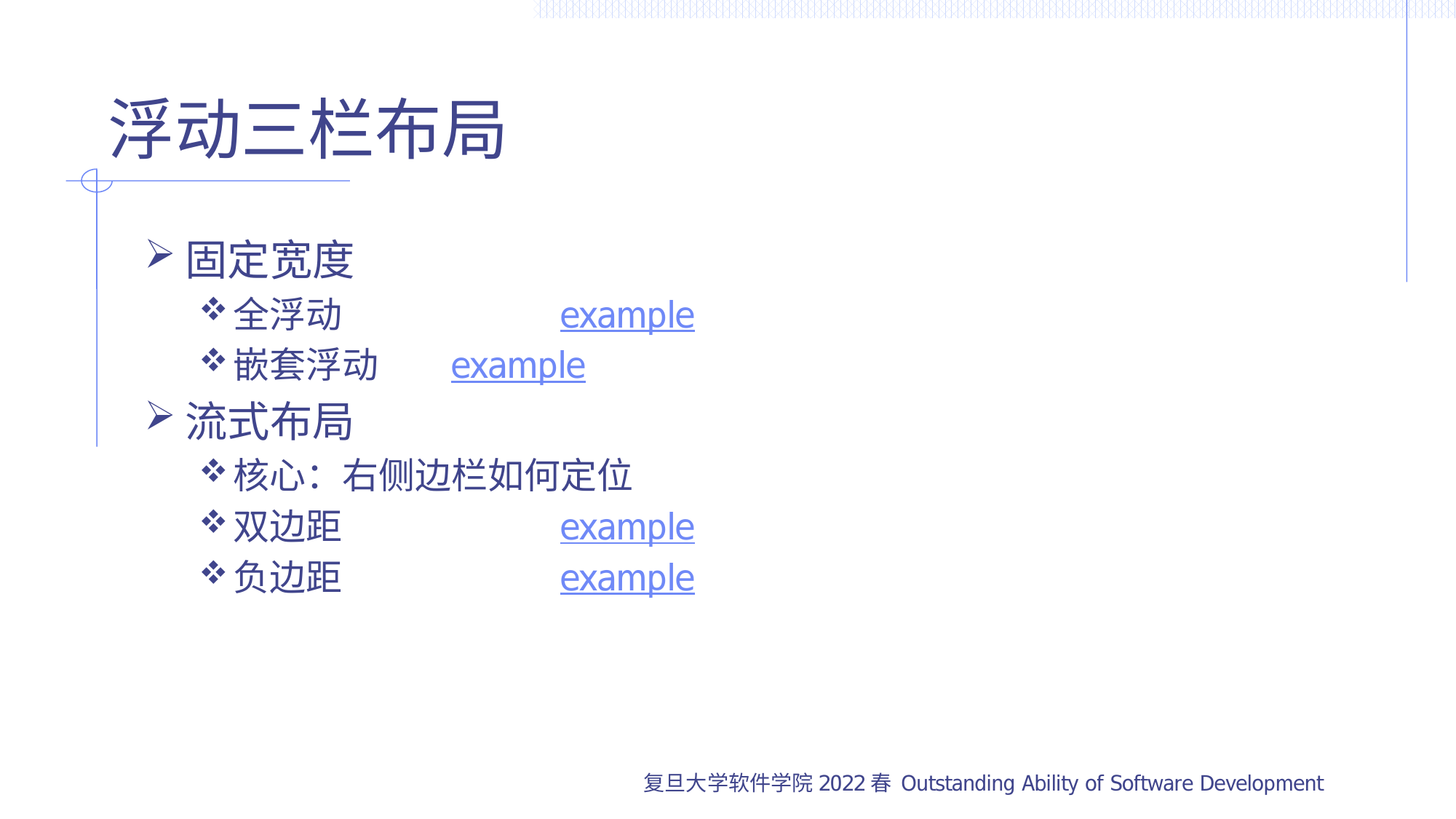

# 浮动三栏布局
固定宽度
全浮动		example
嵌套浮动	example
流式布局
核心：右侧边栏如何定位
双边距 		example
负边距		example